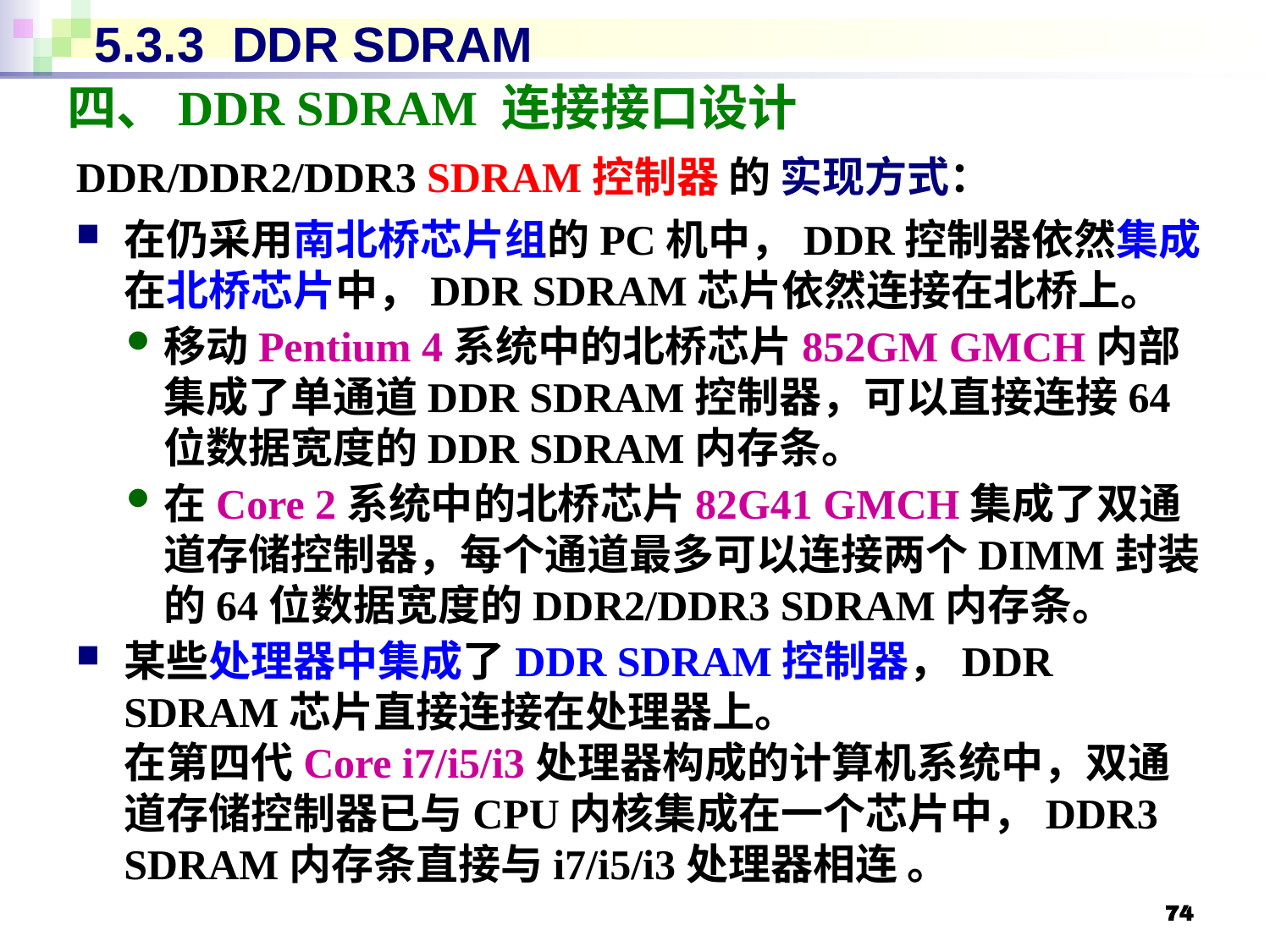

# 5.3.3  DDR SDRAM
四、DDR SDRAM 连接接口设计
DDR/DDR2/DDR3 SDRAM控制器 的 实现方式：
在仍采用南北桥芯片组的PC机中，DDR控制器依然集成在北桥芯片中，DDR SDRAM芯片依然连接在北桥上。
移动Pentium 4系统中的北桥芯片852GM GMCH内部集成了单通道DDR SDRAM控制器，可以直接连接64位数据宽度的DDR SDRAM内存条。
在Core 2系统中的北桥芯片82G41 GMCH集成了双通道存储控制器，每个通道最多可以连接两个DIMM封装的64位数据宽度的DDR2/DDR3 SDRAM内存条。
某些处理器中集成了DDR SDRAM控制器，DDR SDRAM芯片直接连接在处理器上。
在第四代Core i7/i5/i3处理器构成的计算机系统中，双通道存储控制器已与CPU内核集成在一个芯片中，DDR3 SDRAM内存条直接与i7/i5/i3处理器相连 。
74